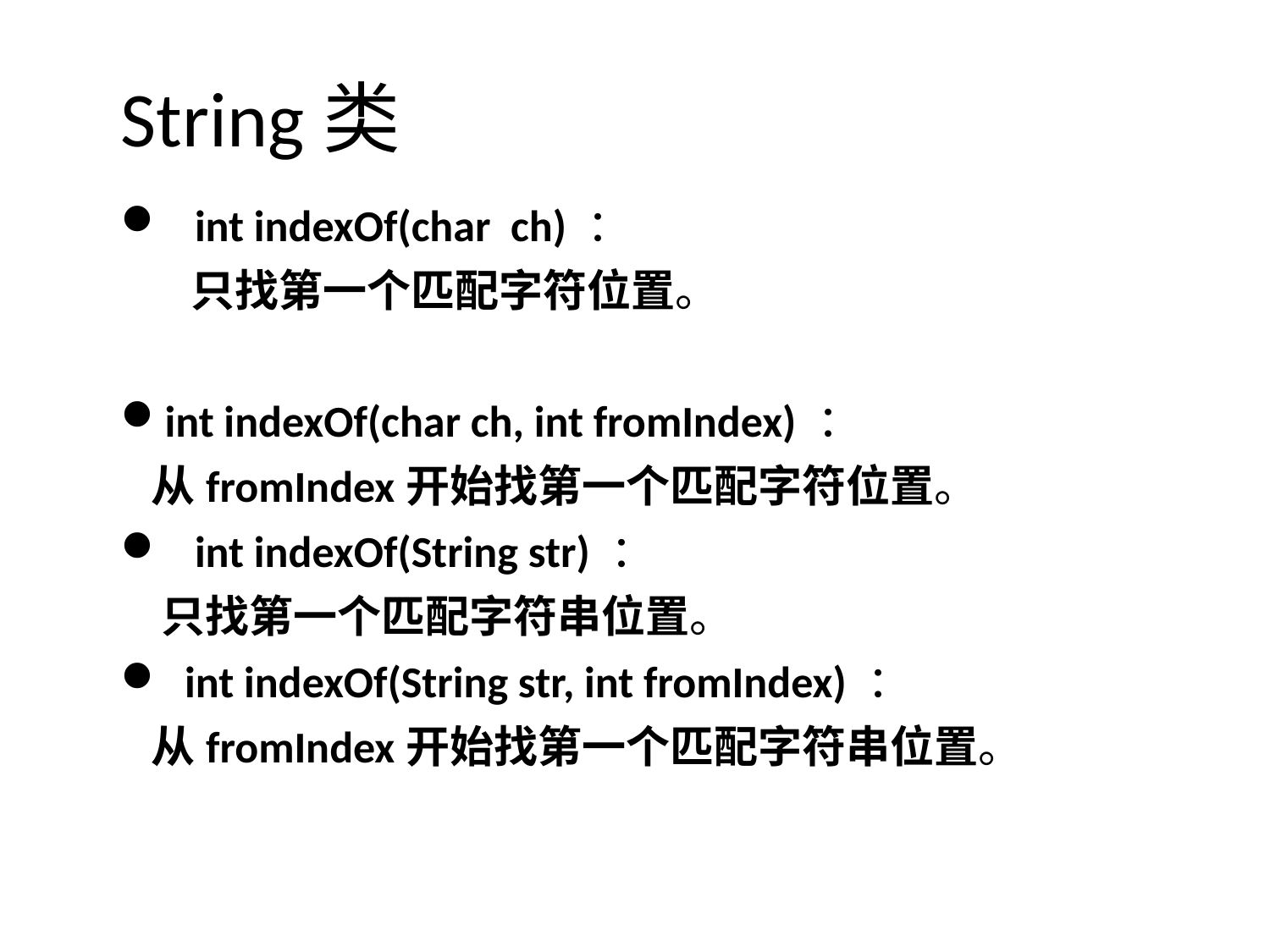

String类
   int indexOf(char  ch) ：
      只找第一个匹配字符位置。

int indexOf(char ch, int fromIndex) ：
  从fromIndex开始找第一个匹配字符位置。
   int indexOf(String str) ：
   只找第一个匹配字符串位置。
  int indexOf(String str, int fromIndex) ：
  从fromIndex开始找第一个匹配字符串位置。